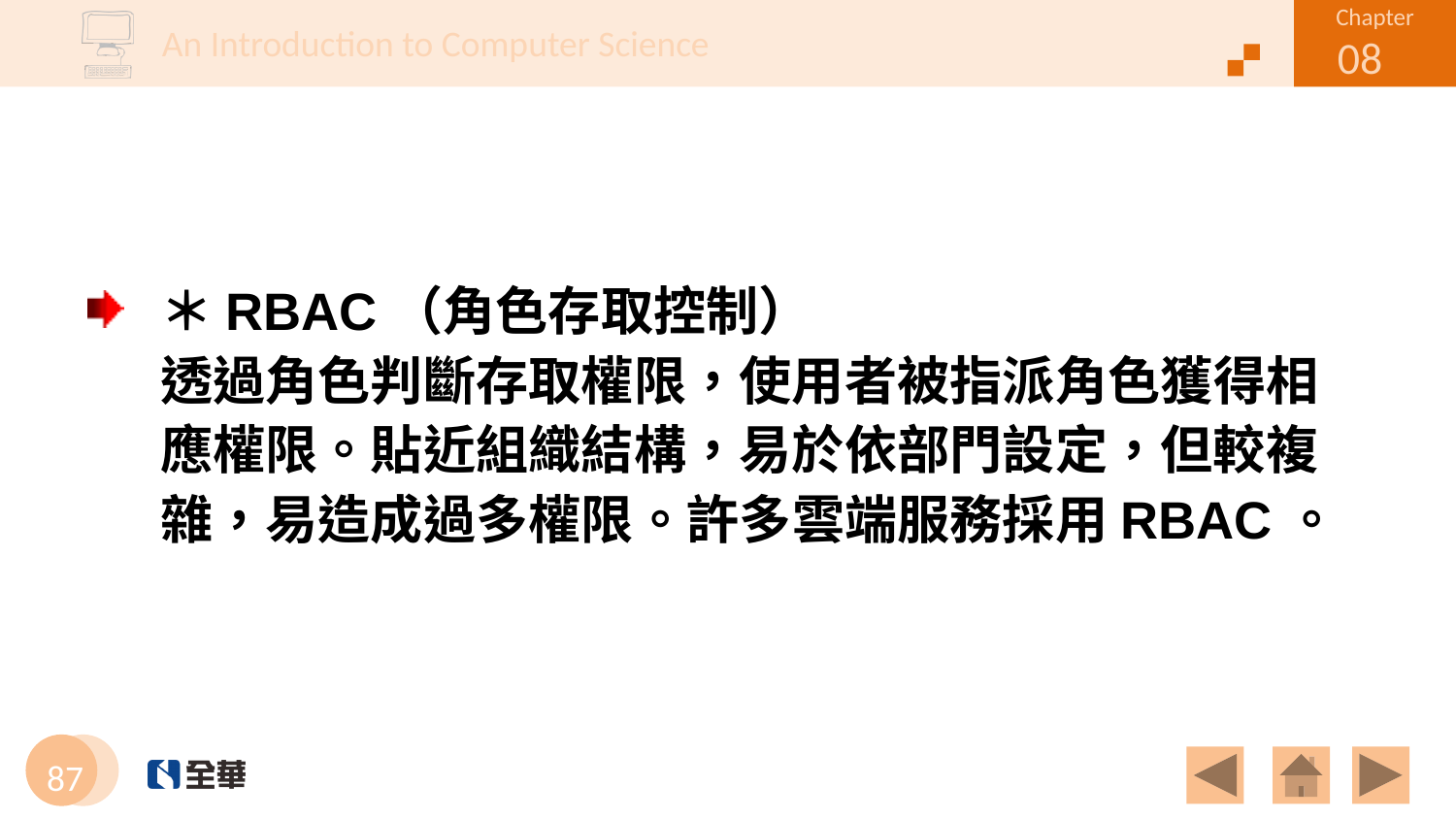

#
＊RBAC（角色存取控制）
透過角色判斷存取權限，使用者被指派角色獲得相應權限。貼近組織結構，易於依部門設定，但較複雜，易造成過多權限。許多雲端服務採用RBAC。